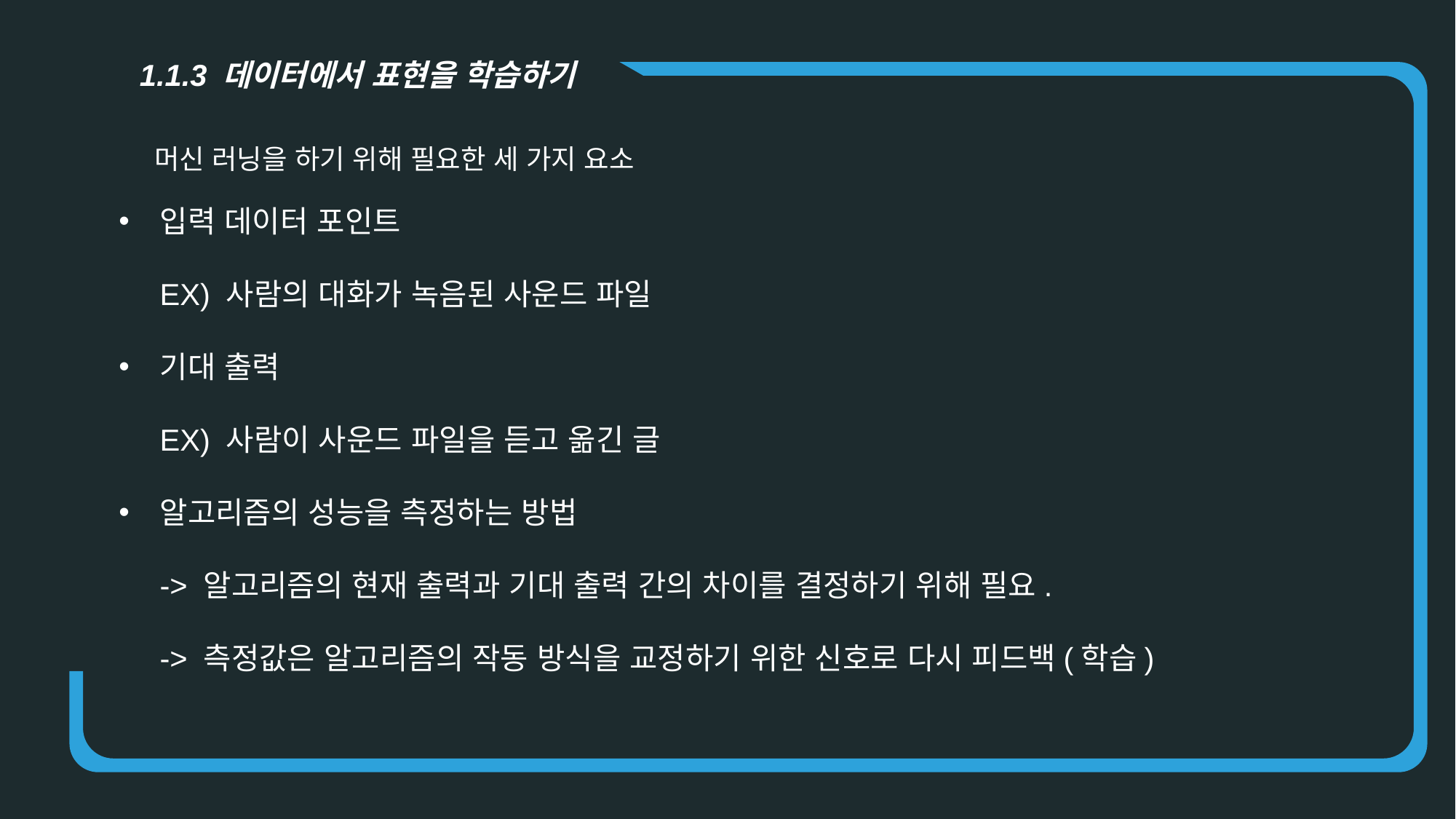

1.1.3 데이터에서 표현을 학습하기

머신 러닝을 하기 위해 필요한 세 가지 요소
입력 데이터 포인트
EX) 사람의 대화가 녹음된 사운드 파일

기대 출력
EX) 사람이 사운드 파일을 듣고 옮긴 글

알고리즘의 성능을 측정하는 방법
-> 알고리즘의 현재 출력과 기대 출력 간의 차이를 결정하기 위해 필요.
-> 측정값은 알고리즘의 작동 방식을 교정하기 위한 신호로 다시 피드백(학습)